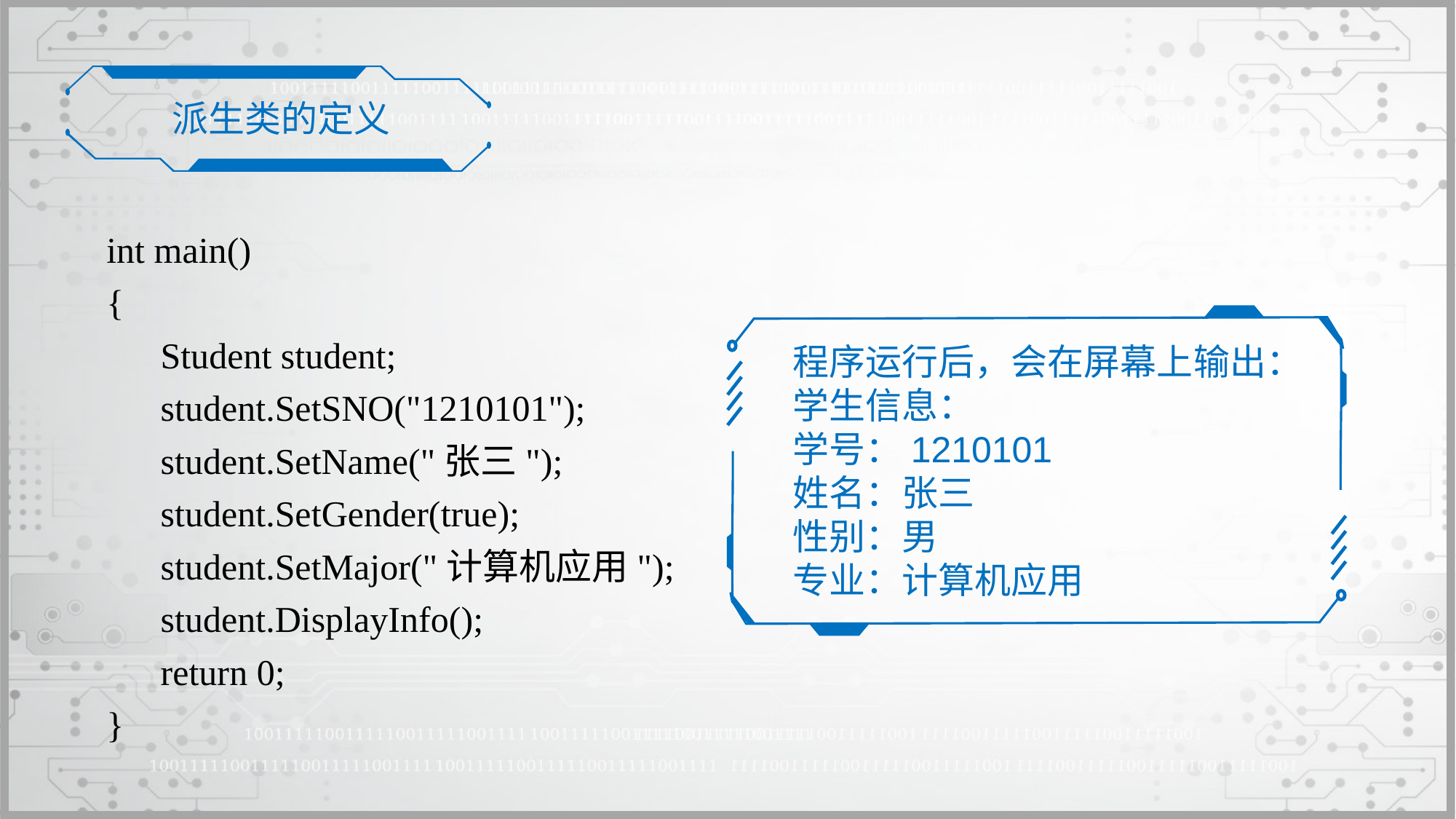

派生类的定义
int main()
{
	Student student;
	student.SetSNO("1210101");
	student.SetName("张三");
	student.SetGender(true);
	student.SetMajor("计算机应用");
	student.DisplayInfo();
	return 0;
}

程序运行后，会在屏幕上输出：
学生信息：
学号：1210101
姓名：张三
性别：男
专业：计算机应用